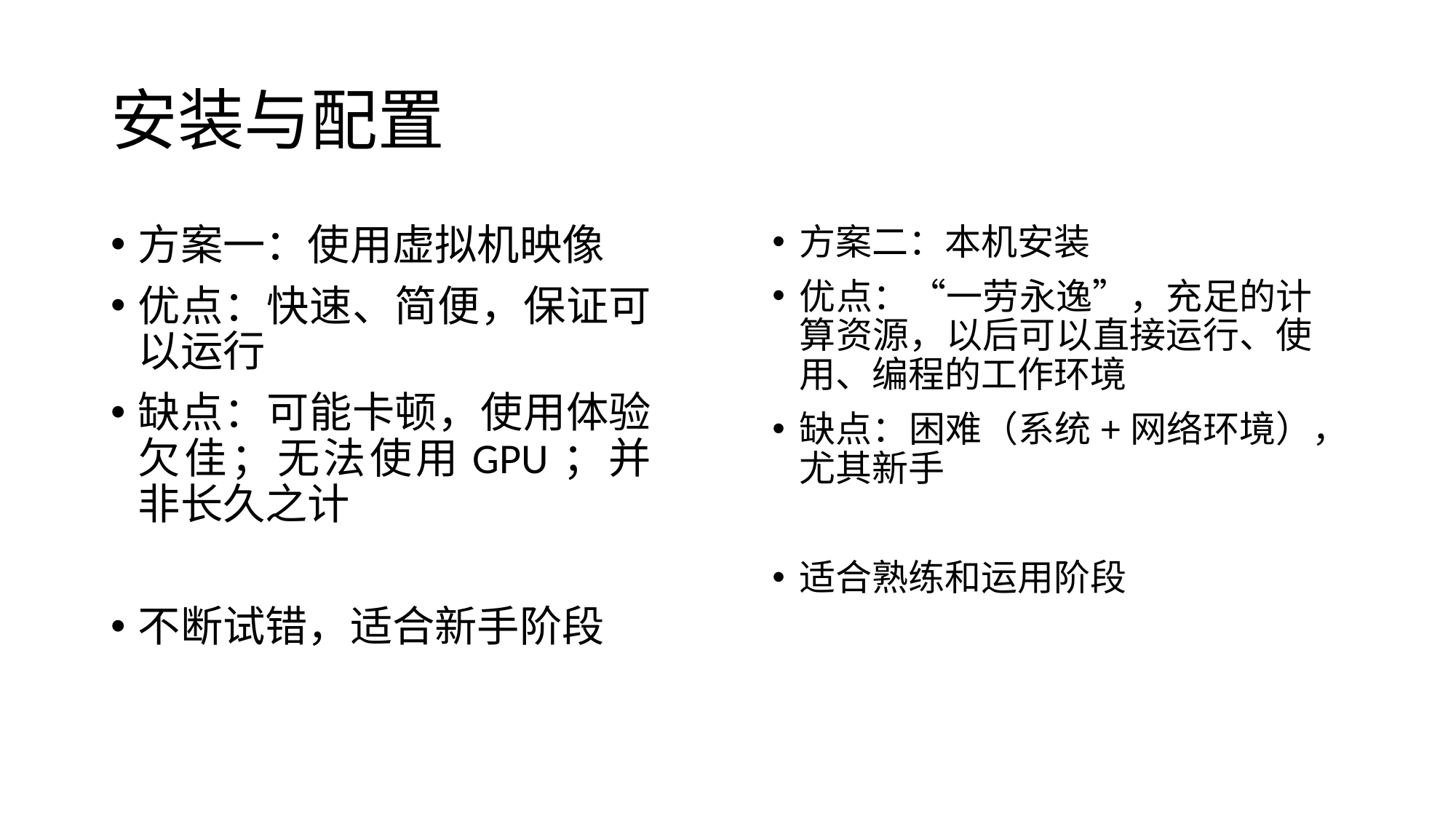

# 安装与配置
方案一：使用虚拟机映像
优点：快速、简便，保证可以运行
缺点：可能卡顿，使用体验欠佳；无法使用GPU；并非长久之计

不断试错，适合新手阶段
方案二：本机安装
优点：“一劳永逸”，充足的计算资源，以后可以直接运行、使用、编程的工作环境
缺点：困难（系统+网络环境），尤其新手

适合熟练和运用阶段